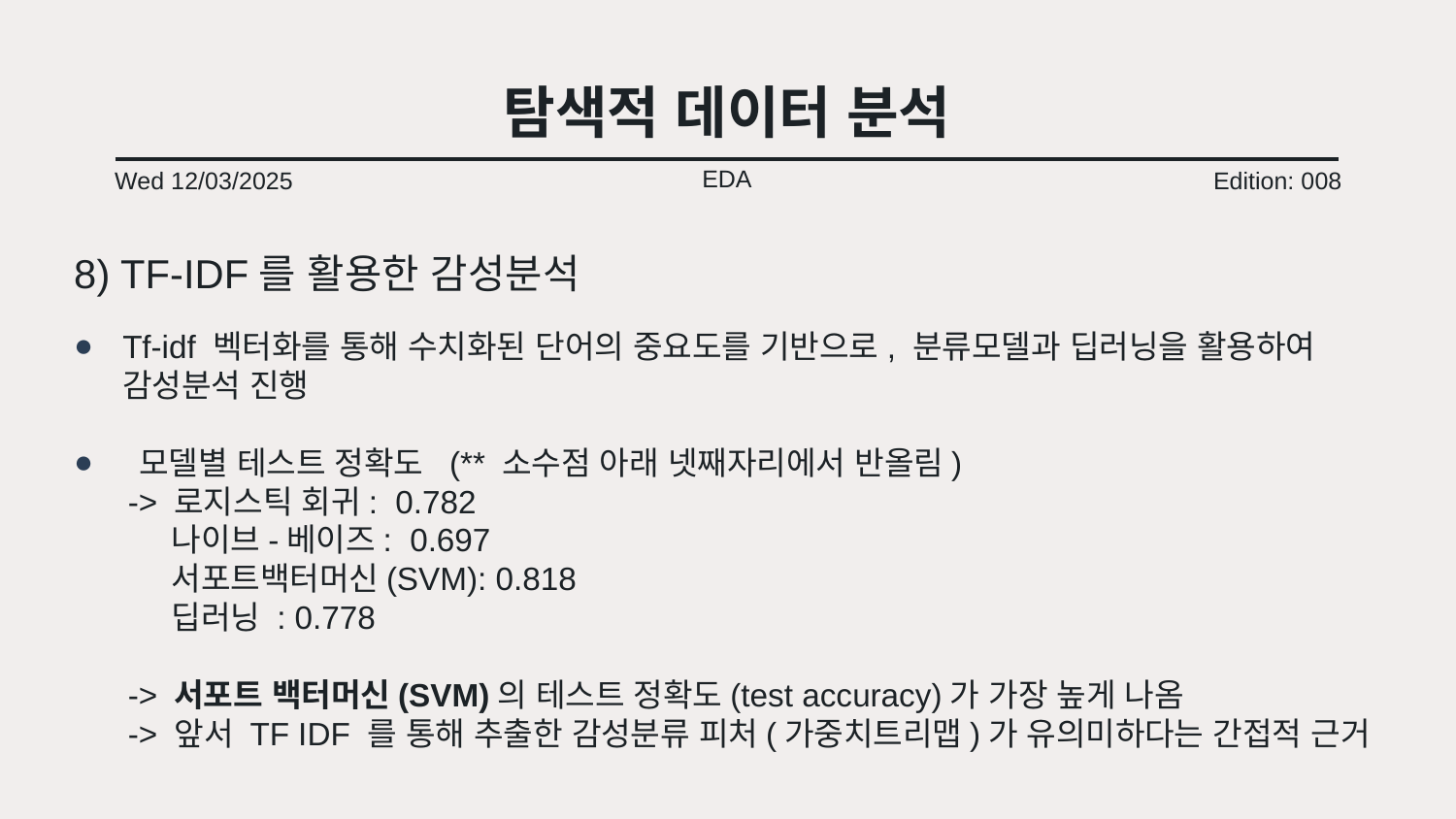

# 탐색적 데이터 분석
EDA
Wed 12/03/2025
Edition: 008
8) TF-IDF를 활용한 감성분석

Tf-idf 벡터화를 통해 수치화된 단어의 중요도를 기반으로, 분류모델과 딥러닝을 활용하여 감성분석 진행

 모델별 테스트 정확도  (** 소수점 아래 넷째자리에서 반올림)
      -> 로지스틱 회귀:  0.782
          나이브-베이즈:  0.697
          서포트백터머신(SVM): 0.818
          딥러닝 : 0.778

      -> 서포트 백터머신(SVM)의 테스트 정확도(test accuracy)가 가장 높게 나옴
      -> 앞서 TF IDF 를 통해 추출한 감성분류 피처(가중치트리맵)가 유의미하다는 간접적 근거